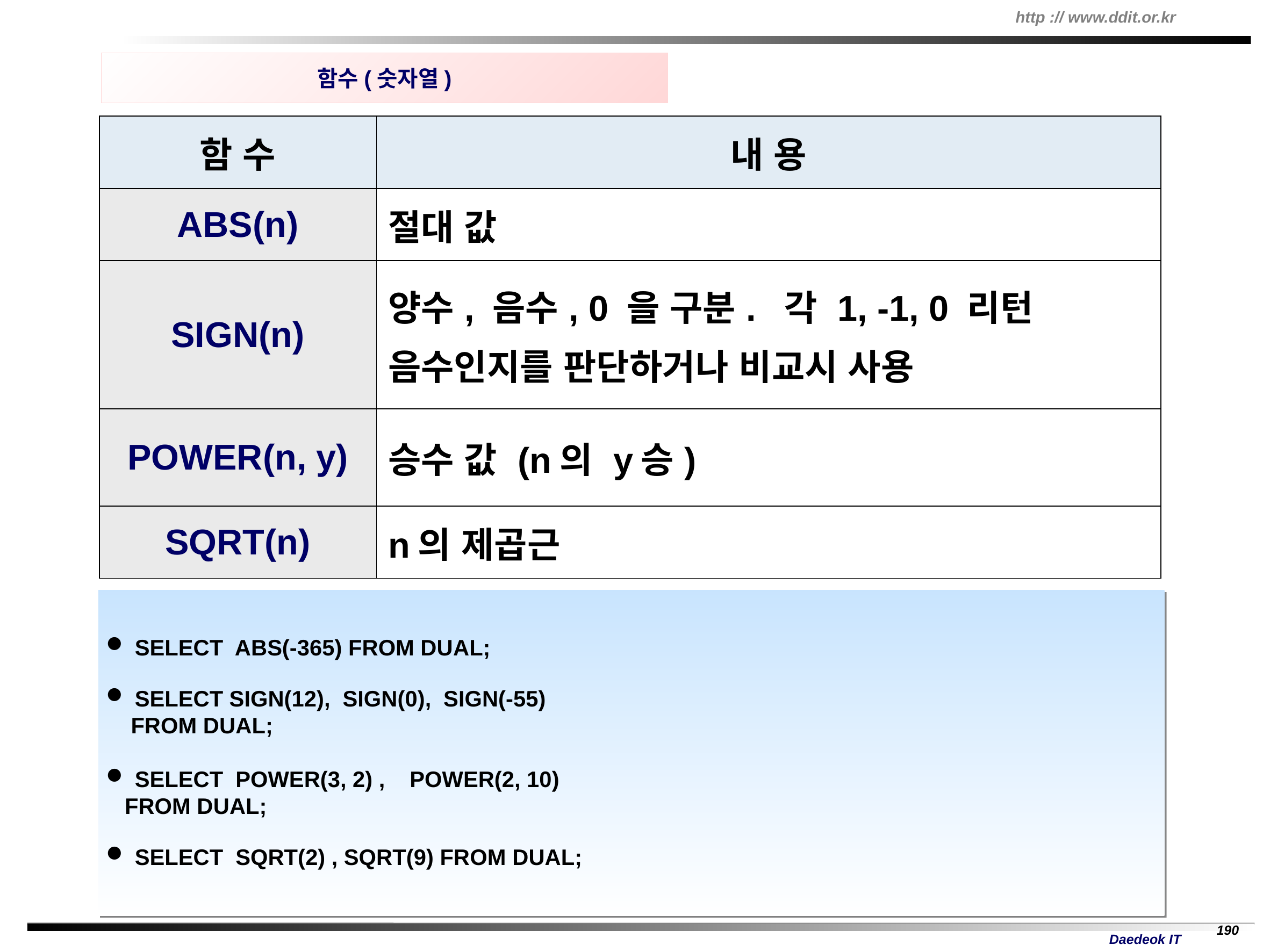

함수(숫자열)
| 함 수 | 내 용 |
| --- | --- |
| ABS(n) | 절대 값 |
| SIGN(n) | 양수, 음수, 0 을 구분. 각 1, -1, 0 리턴 음수인지를 판단하거나 비교시 사용 |
| POWER(n, y) | 승수 값 (n의 y승) |
| SQRT(n) | n의 제곱근 |
 SELECT  ABS(-365) FROM DUAL;

 SELECT SIGN(12),  SIGN(0),  SIGN(-55)
    FROM DUAL;

 SELECT  POWER(3, 2) ,    POWER(2, 10)
   FROM DUAL;

 SELECT  SQRT(2) , SQRT(9) FROM DUAL;